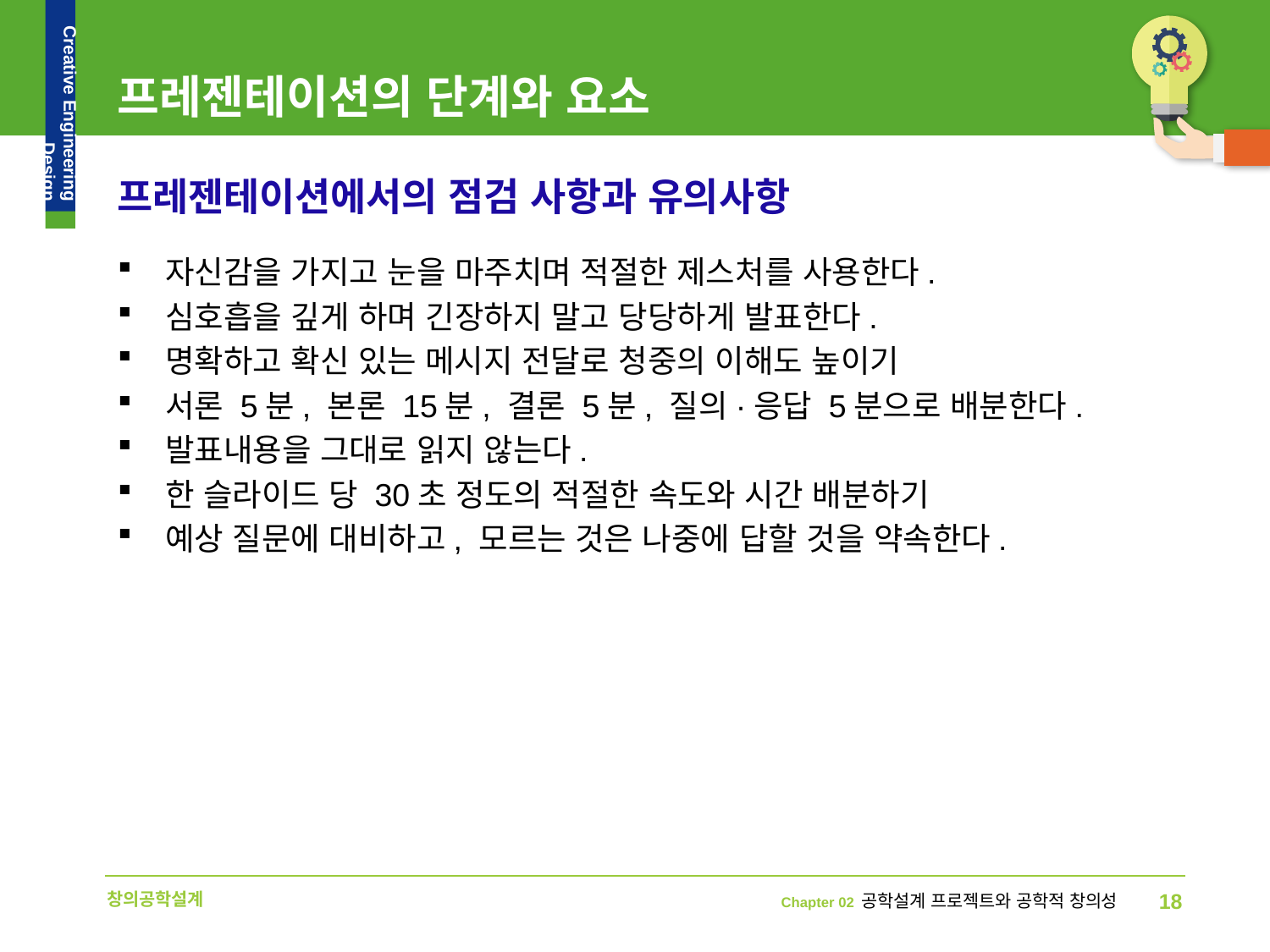

# 프레젠테이션의 단계와 요소
프레젠테이션에서의 점검 사항과 유의사항
자신감을 가지고 눈을 마주치며 적절한 제스처를 사용한다.
심호흡을 깊게 하며 긴장하지 말고 당당하게 발표한다.
명확하고 확신 있는 메시지 전달로 청중의 이해도 높이기
서론 5분, 본론 15분, 결론 5분, 질의·응답 5분으로 배분한다.
발표내용을 그대로 읽지 않는다.
한 슬라이드 당 30초 정도의 적절한 속도와 시간 배분하기
예상 질문에 대비하고, 모르는 것은 나중에 답할 것을 약속한다.